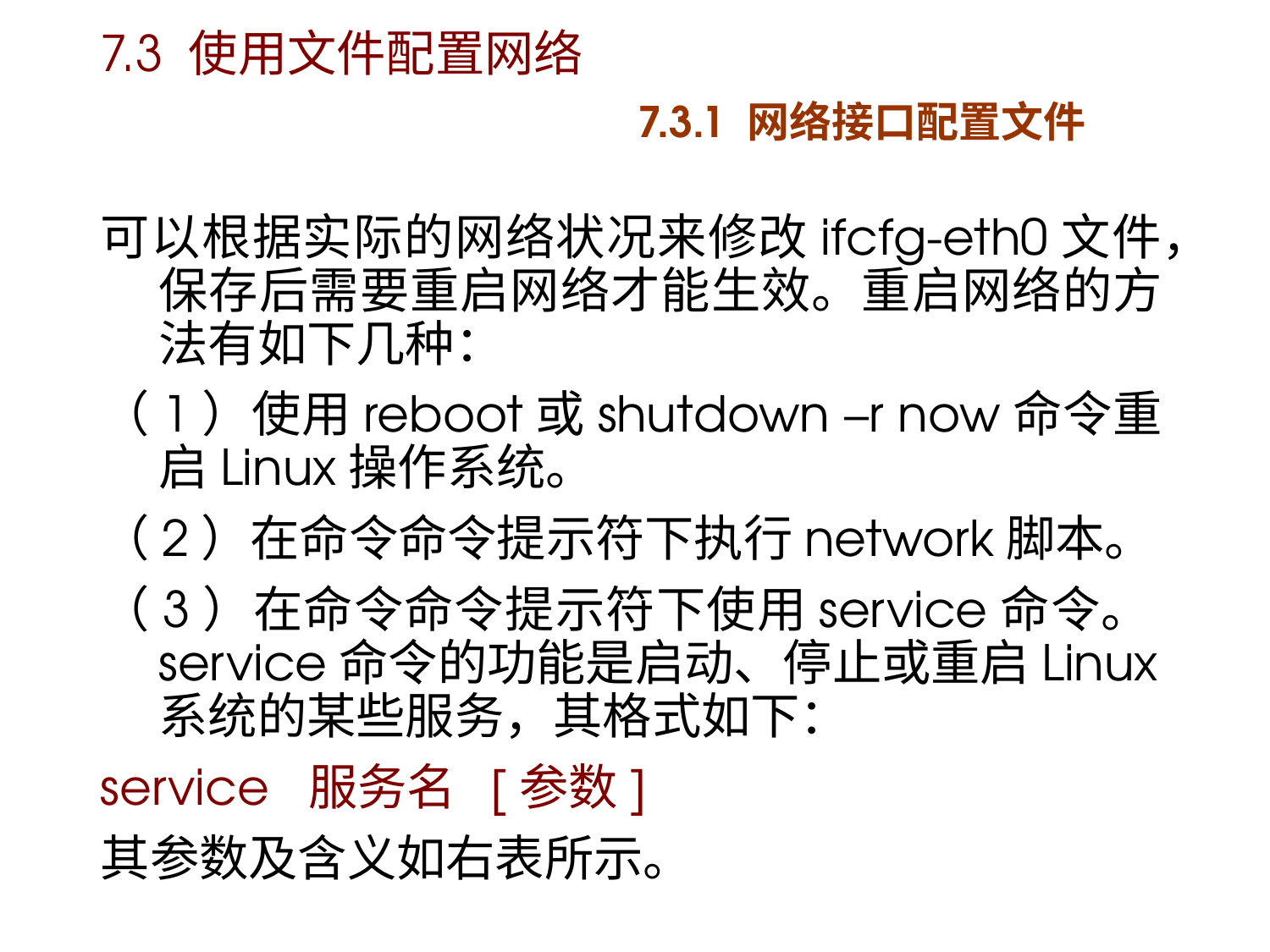

# 7.3 使用文件配置网络 7.3.1 网络接口配置文件
可以根据实际的网络状况来修改ifcfg-eth0文件，保存后需要重启网络才能生效。重启网络的方法有如下几种：
（1）使用reboot或shutdown –r now命令重启Linux操作系统。
（2）在命令命令提示符下执行network脚本。
（3）在命令命令提示符下使用service命令。service命令的功能是启动、停止或重启Linux系统的某些服务，其格式如下：
service  服务名  [参数]
其参数及含义如右表所示。